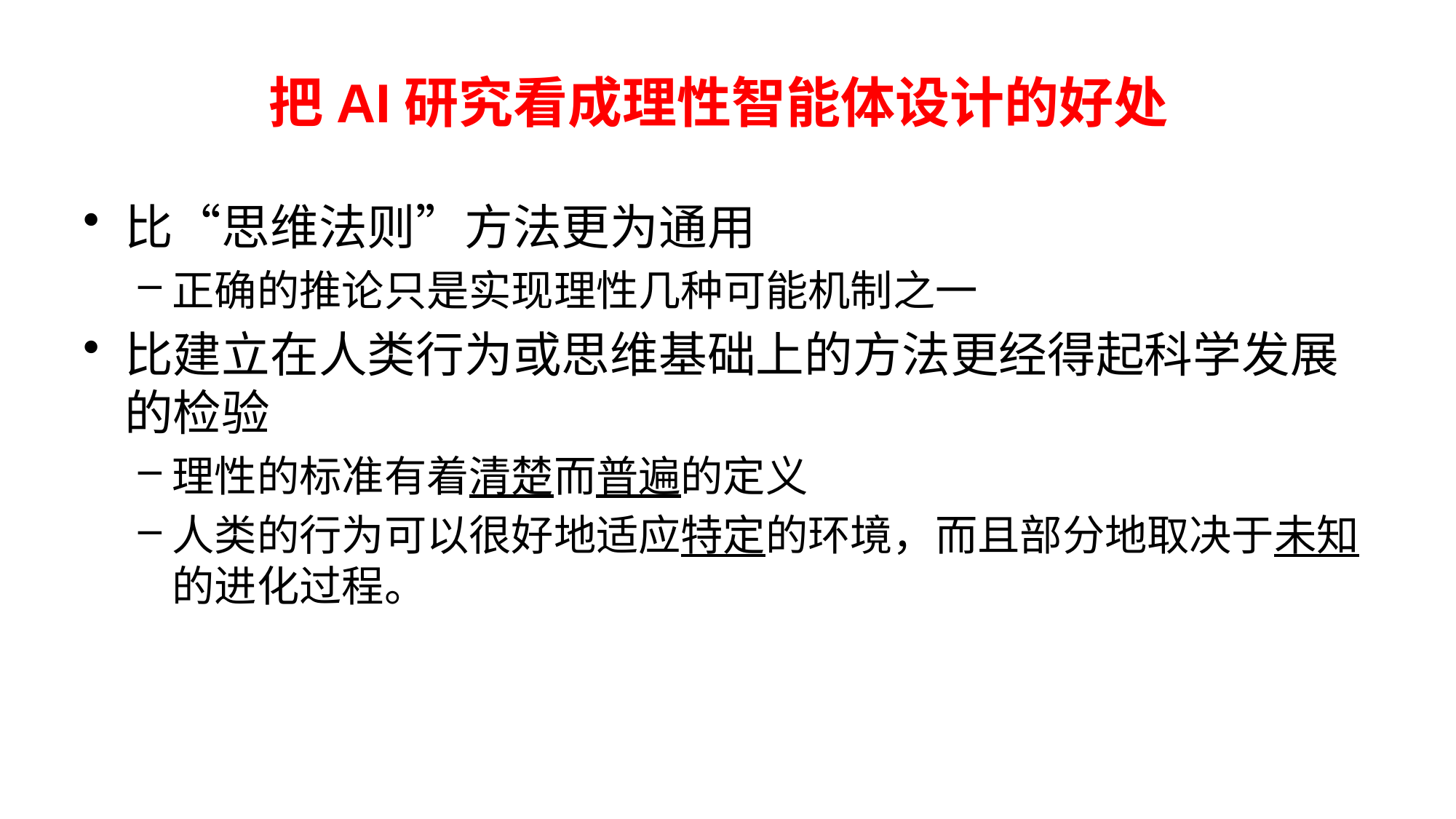

# 把AI研究看成理性智能体设计的好处
比“思维法则”方法更为通用
正确的推论只是实现理性几种可能机制之一
比建立在人类行为或思维基础上的方法更经得起科学发展的检验
理性的标准有着清楚而普遍的定义
人类的行为可以很好地适应特定的环境，而且部分地取决于未知的进化过程。